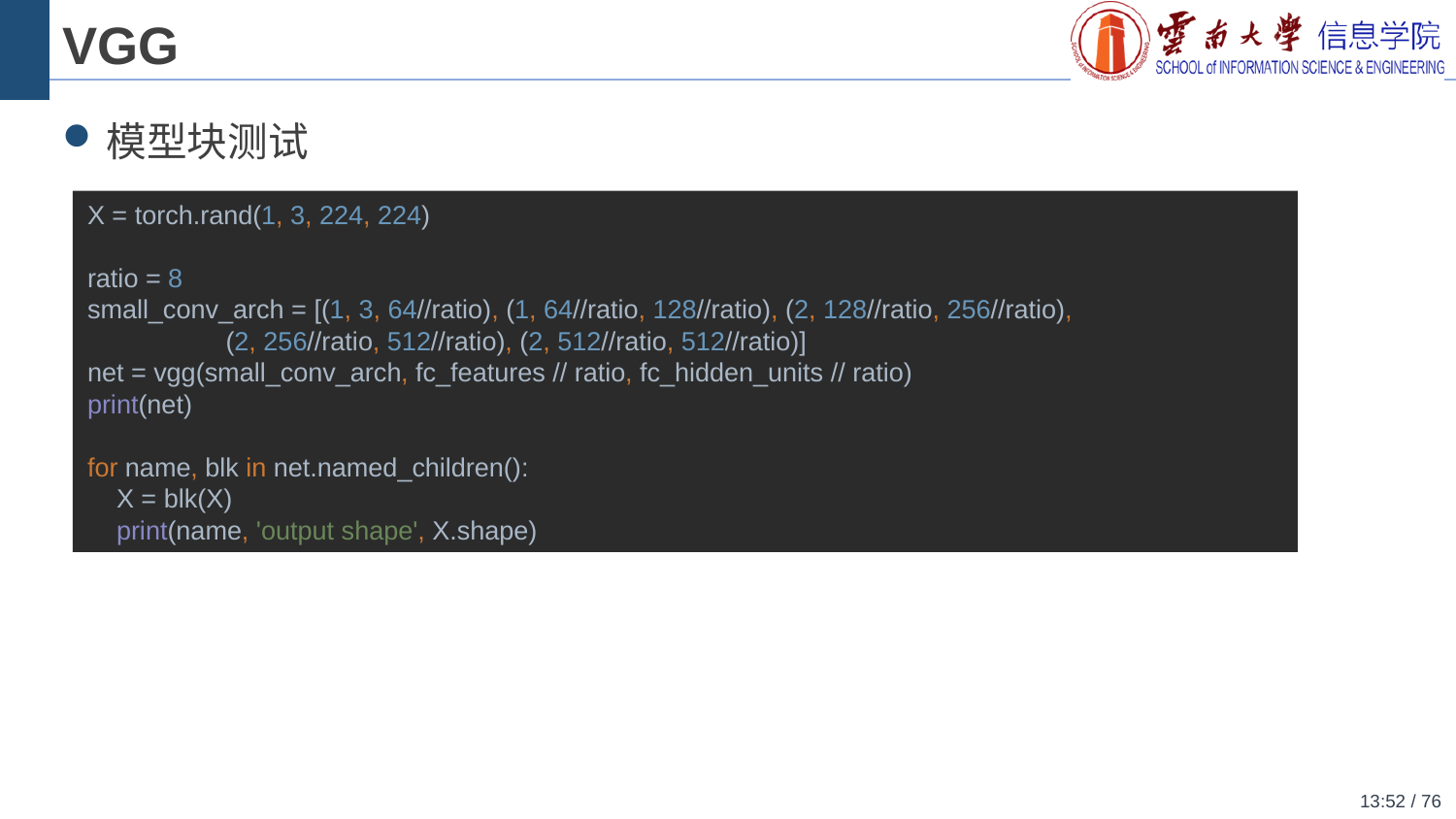

# VGG
模型块测试
X = torch.rand(1, 3, 224, 224)
ratio = 8
small_conv_arch = [(1, 3, 64//ratio), (1, 64//ratio, 128//ratio), (2, 128//ratio, 256//ratio),
                   (2, 256//ratio, 512//ratio), (2, 512//ratio, 512//ratio)]
net = vgg(small_conv_arch, fc_features // ratio, fc_hidden_units // ratio)
print(net)
for name, blk in net.named_children():
    X = blk(X)
    print(name, 'output shape', X.shape)